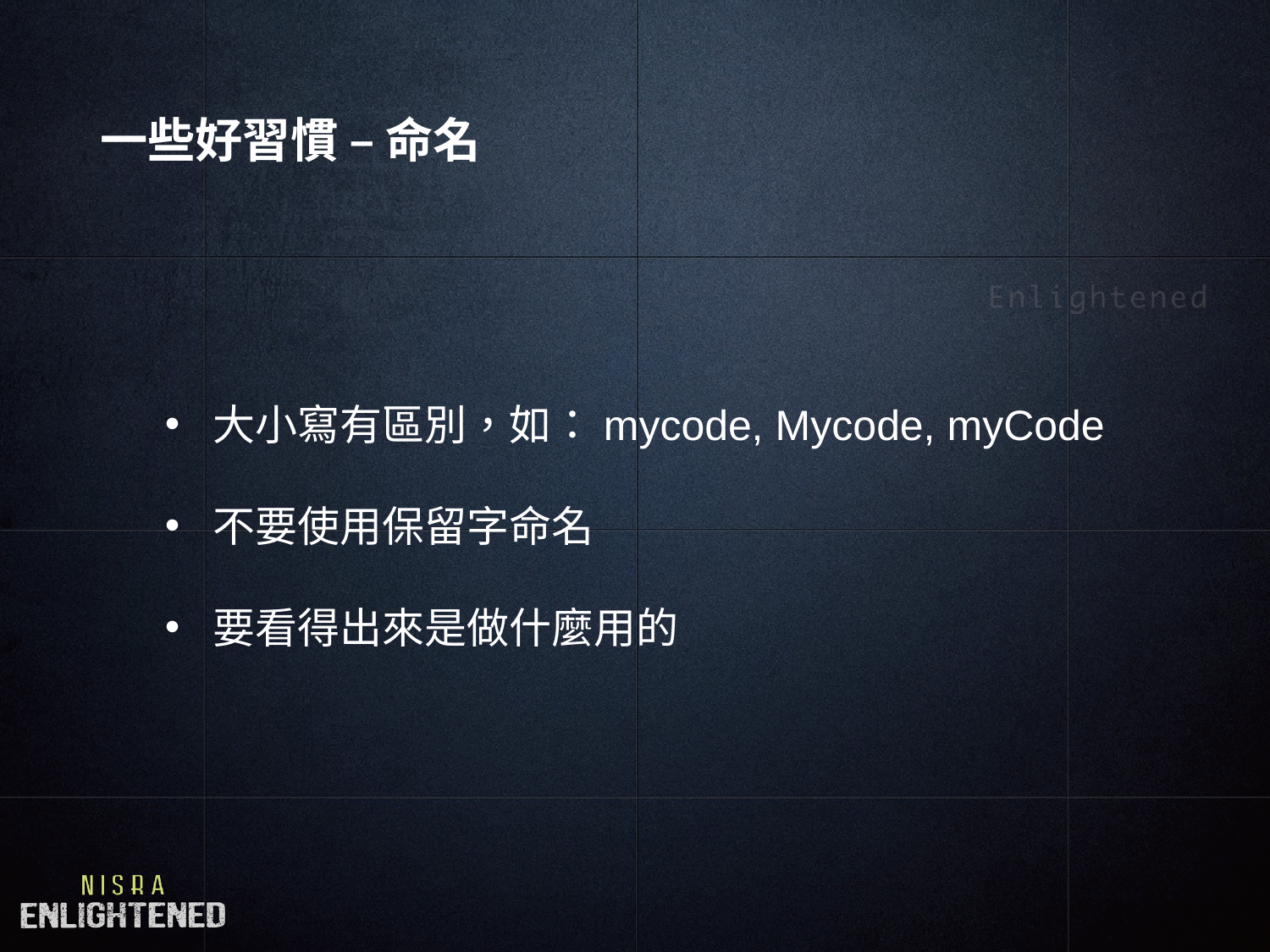

# 一些好習慣 – 命名
大小寫有區別，如：mycode, Mycode, myCode
不要使用保留字命名
要看得出來是做什麼用的